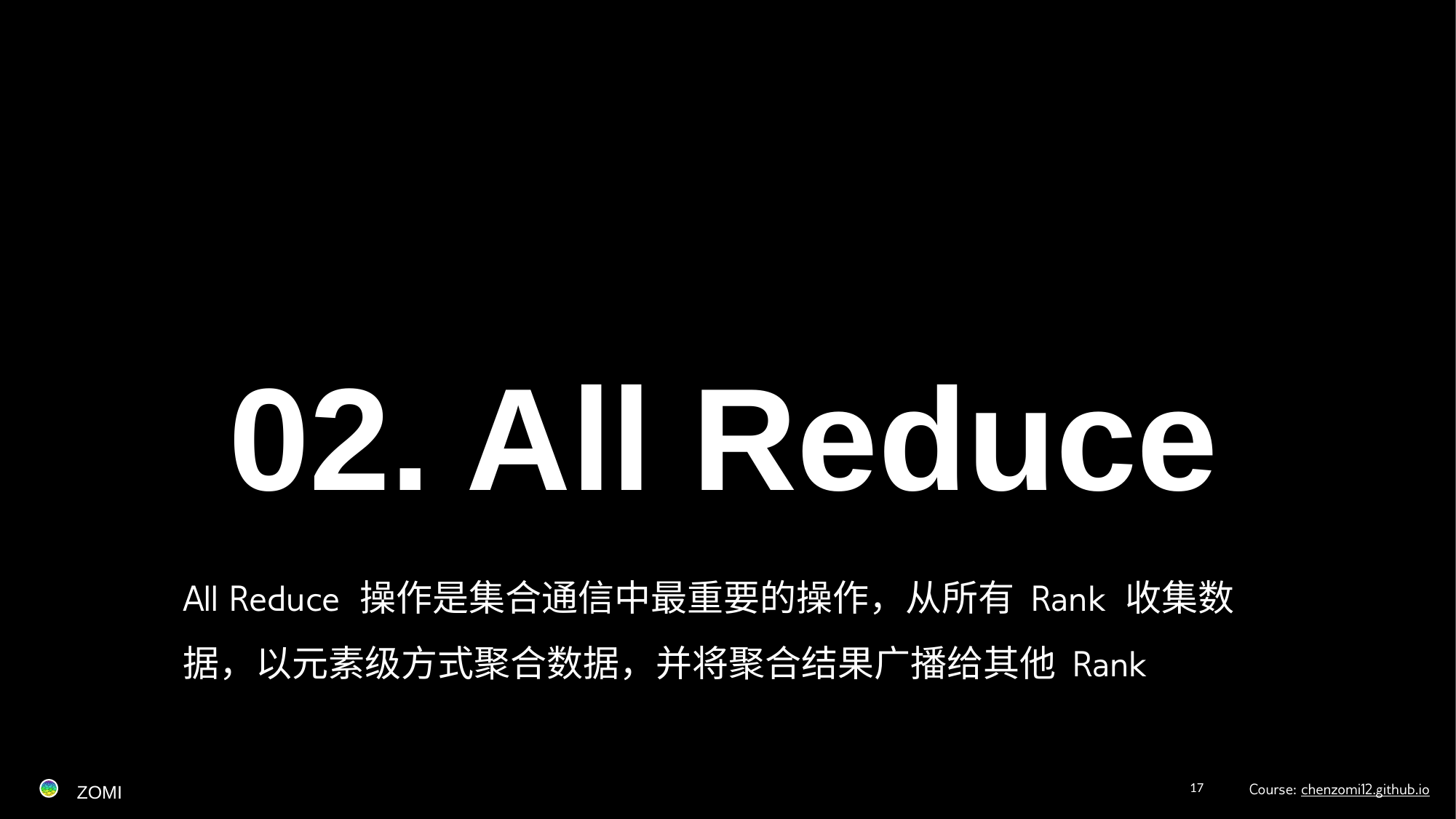

02. All Reduce
All Reduce 操作是集合通信中最重要的操作，从所有 Rank 收集数据，以元素级方式聚合数据，并将聚合结果广播给其他 Rank